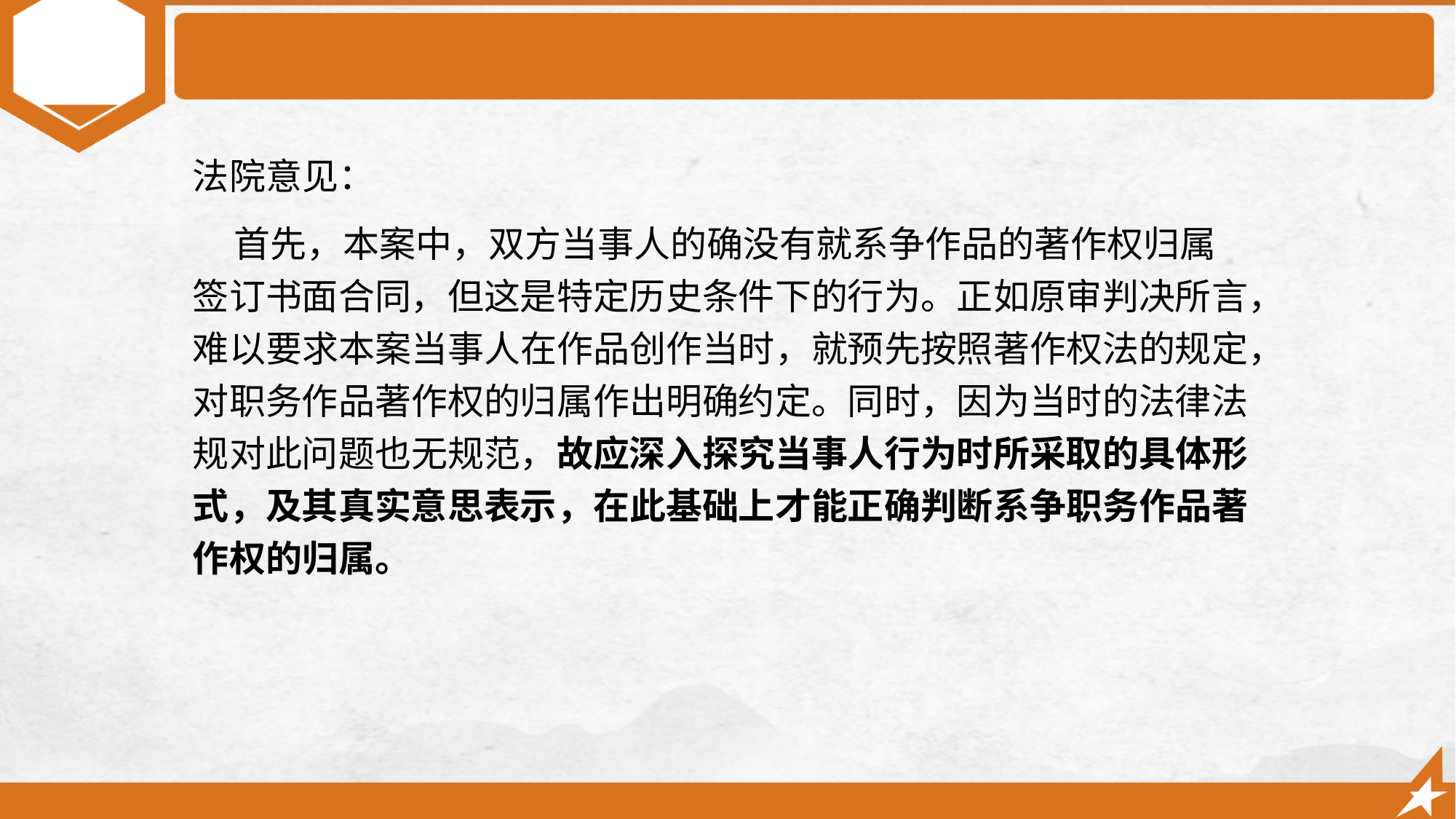

法院意见：
    首先，本案中，双方当事人的确没有就系争作品的著作权归属签订书面合同，但这是特定历史条件下的行为。正如原审判决所言，难以要求本案当事人在作品创作当时，就预先按照著作权法的规定，对职务作品著作权的归属作出明确约定。同时，因为当时的法律法规对此问题也无规范，故应深入探究当事人行为时所采取的具体形式，及其真实意思表示，在此基础上才能正确判断系争职务作品著作权的归属。